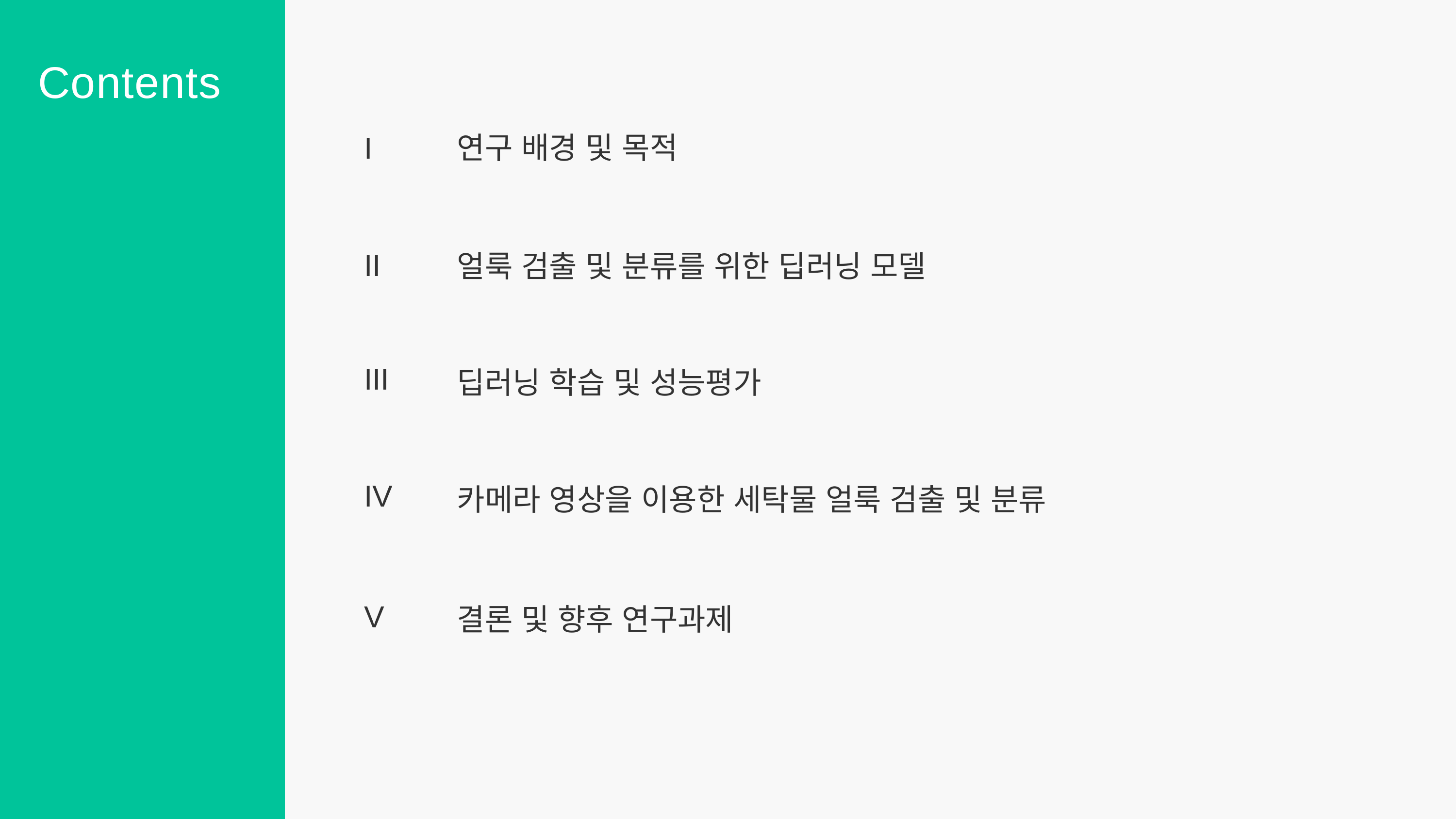

Contents
I
연구 배경 및 목적
II
얼룩 검출 및 분류를 위한 딥러닝 모델
III
딥러닝 학습 및 성능평가
IV
카메라 영상을 이용한 세탁물 얼룩 검출 및 분류

V
결론 및 향후 연구과제